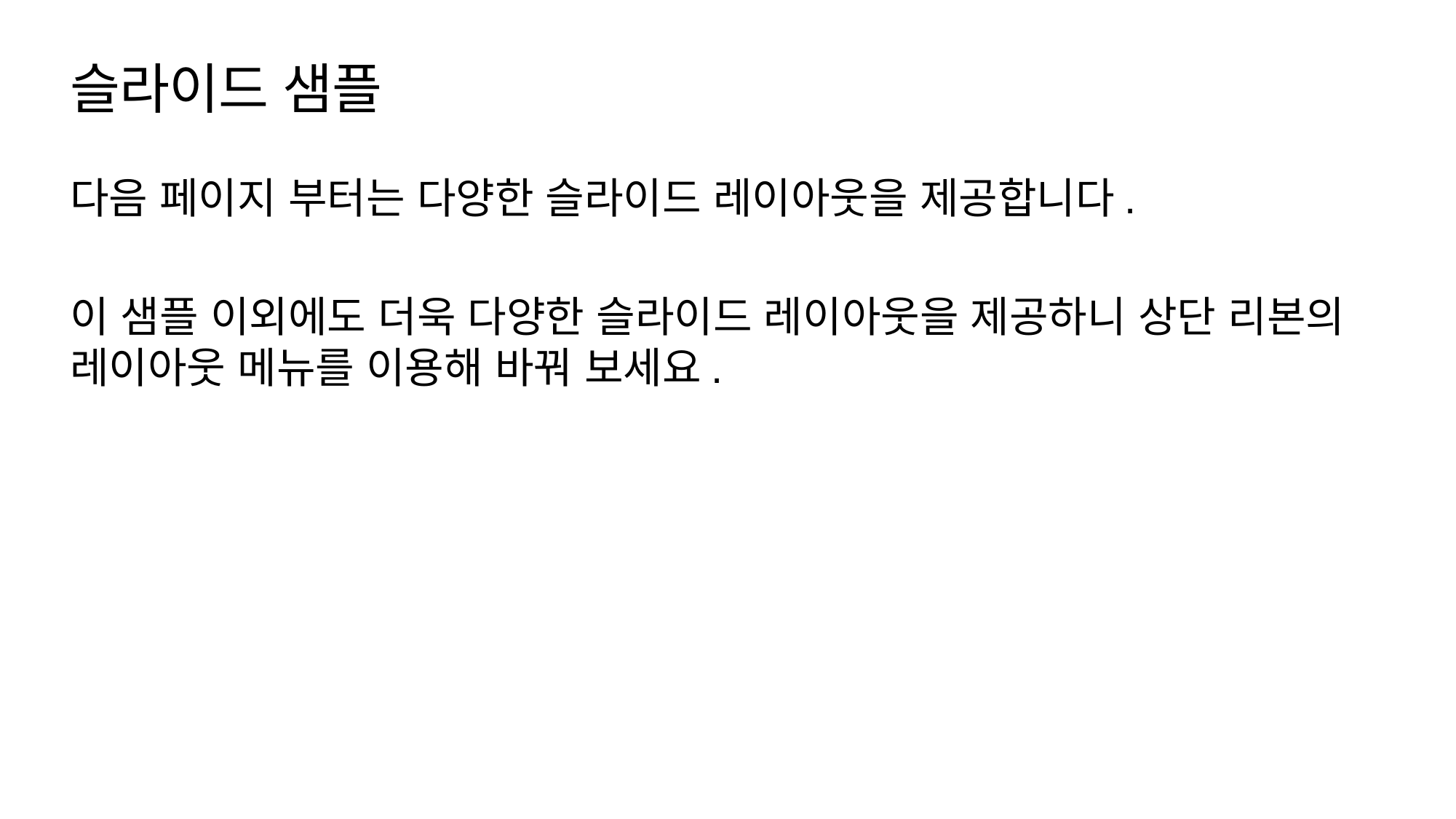

# 슬라이드 샘플
다음 페이지 부터는 다양한 슬라이드 레이아웃을 제공합니다.

이 샘플 이외에도 더욱 다양한 슬라이드 레이아웃을 제공하니 상단 리본의 레이아웃 메뉴를 이용해 바꿔 보세요.